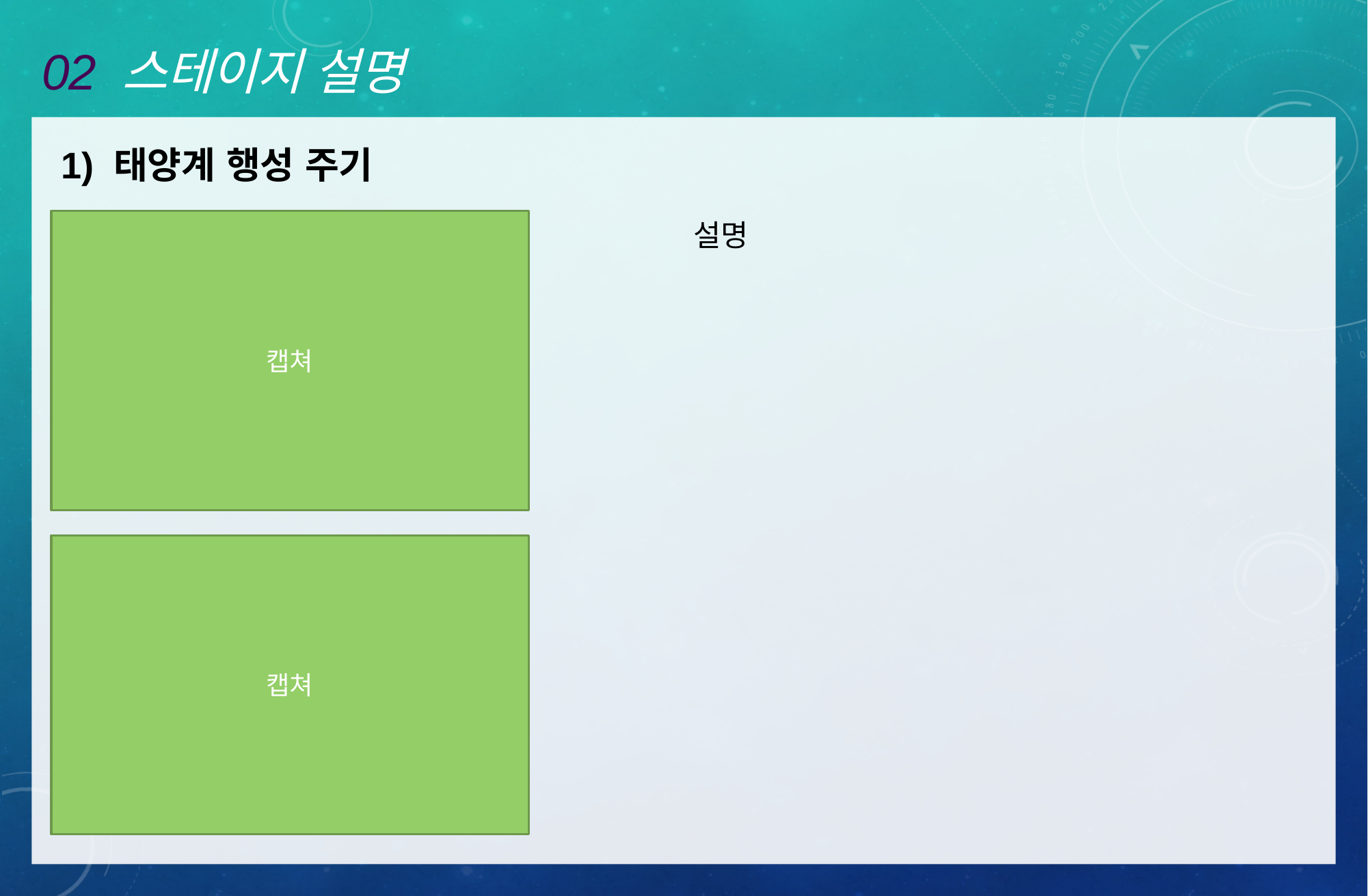

# 02 스테이지 설명

1) 태양계 행성 주기
캡쳐
설명
캡쳐